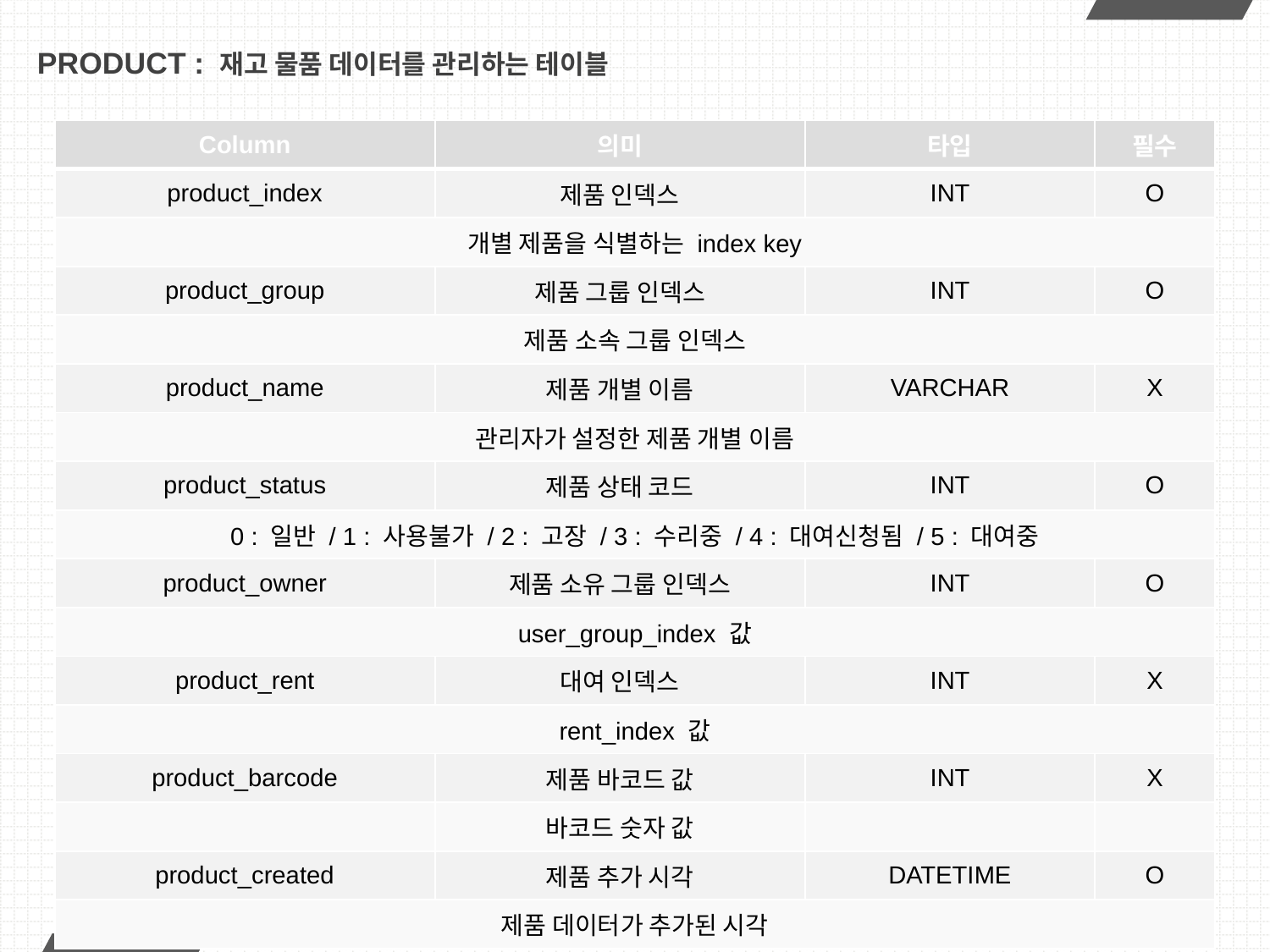

# PRODUCT : 재고 물품 데이터를 관리하는 테이블
| Column | 의미 | 타입 | 필수 |
| --- | --- | --- | --- |
| product\_index | 제품 인덱스 | INT | O |
| 개별 제품을 식별하는 index key |  |  |  |
| product\_group | 제품 그룹 인덱스 | INT | O |
| 제품 소속 그룹 인덱스 |  |  |  |
| product\_name | 제품 개별 이름 | VARCHAR | X |
| 관리자가 설정한 제품 개별 이름 |  |  |  |
| product\_status | 제품 상태 코드 | INT | O |
| 0 : 일반 / 1 : 사용불가 / 2 : 고장 / 3 : 수리중 / 4 : 대여신청됨 / 5 : 대여중 |  |  |  |
| product\_owner | 제품 소유 그룹 인덱스 | INT | O |
| user\_group\_index 값 |  |  |  |
| product\_rent | 대여 인덱스 | INT | X |
| rent\_index 값 |  |  |  |
| product\_barcode | 제품 바코드 값 | INT | X |
|  | 바코드 숫자 값 |  |  |
| product\_created | 제품 추가 시각 | DATETIME | O |
| 제품 데이터가 추가된 시각 |  |  |  |